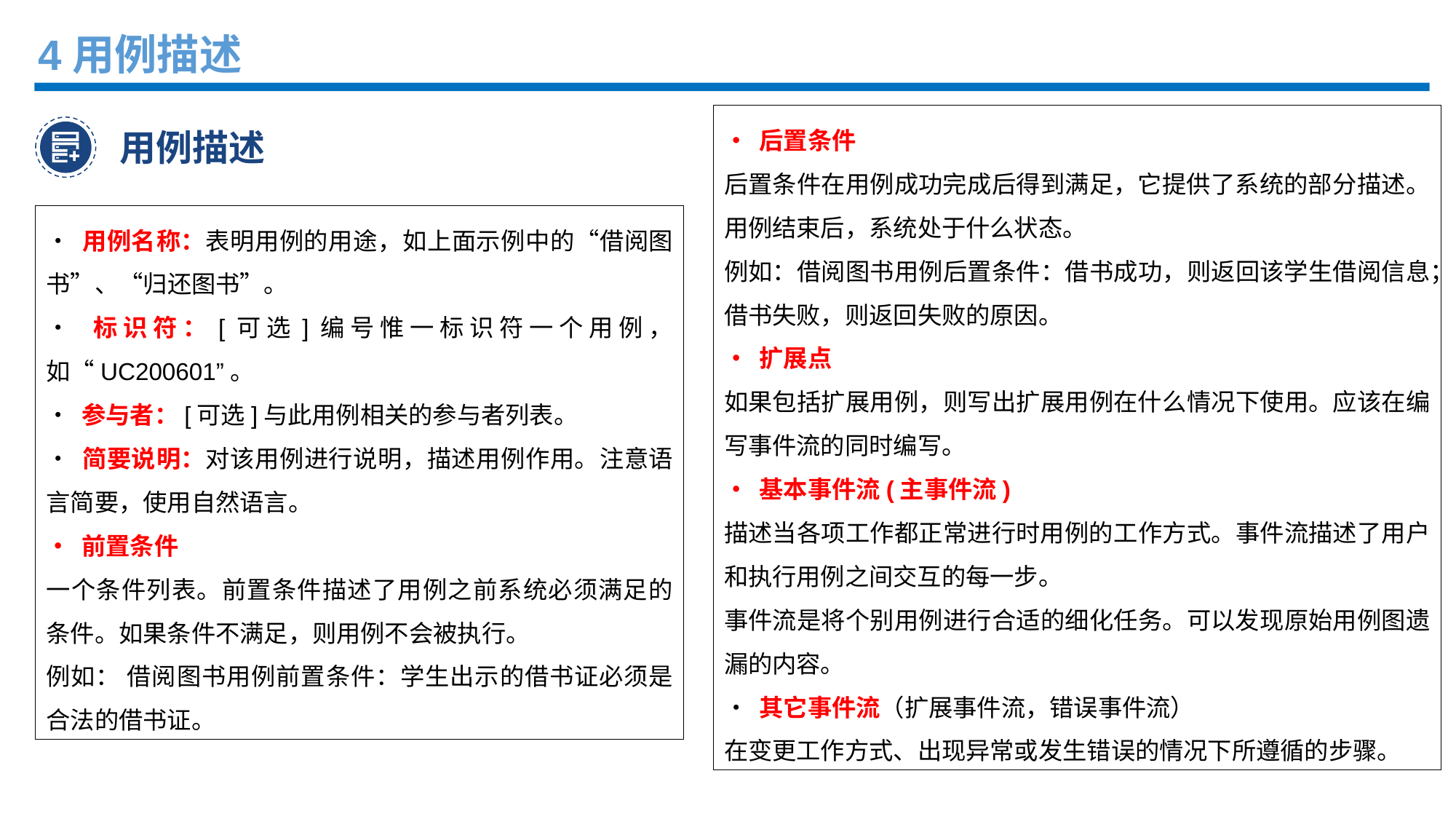

4用例描述
• 后置条件
后置条件在用例成功完成后得到满足，它提供了系统的部分描述。用例结束后，系统处于什么状态。
例如：借阅图书用例后置条件：借书成功，则返回该学生借阅信息；借书失败，则返回失败的原因。
• 扩展点
如果包括扩展用例，则写出扩展用例在什么情况下使用。应该在编写事件流的同时编写。
• 基本事件流(主事件流)
描述当各项工作都正常进行时用例的工作方式。事件流描述了用户和执行用例之间交互的每一步。
事件流是将个别用例进行合适的细化任务。可以发现原始用例图遗漏的内容。
• 其它事件流（扩展事件流，错误事件流）
在变更工作方式、出现异常或发生错误的情况下所遵循的步骤。

用例描述

• 用例名称：表明用例的用途，如上面示例中的“借阅图书”、“归还图书”。
• 标识符：[可选]编号惟一标识符一个用例，如“UC200601”。
• 参与者：[可选]与此用例相关的参与者列表。
• 简要说明：对该用例进行说明，描述用例作用。注意语言简要，使用自然语言。
• 前置条件
一个条件列表。前置条件描述了用例之前系统必须满足的条件。如果条件不满足，则用例不会被执行。
例如： 借阅图书用例前置条件：学生出示的借书证必须是合法的借书证。